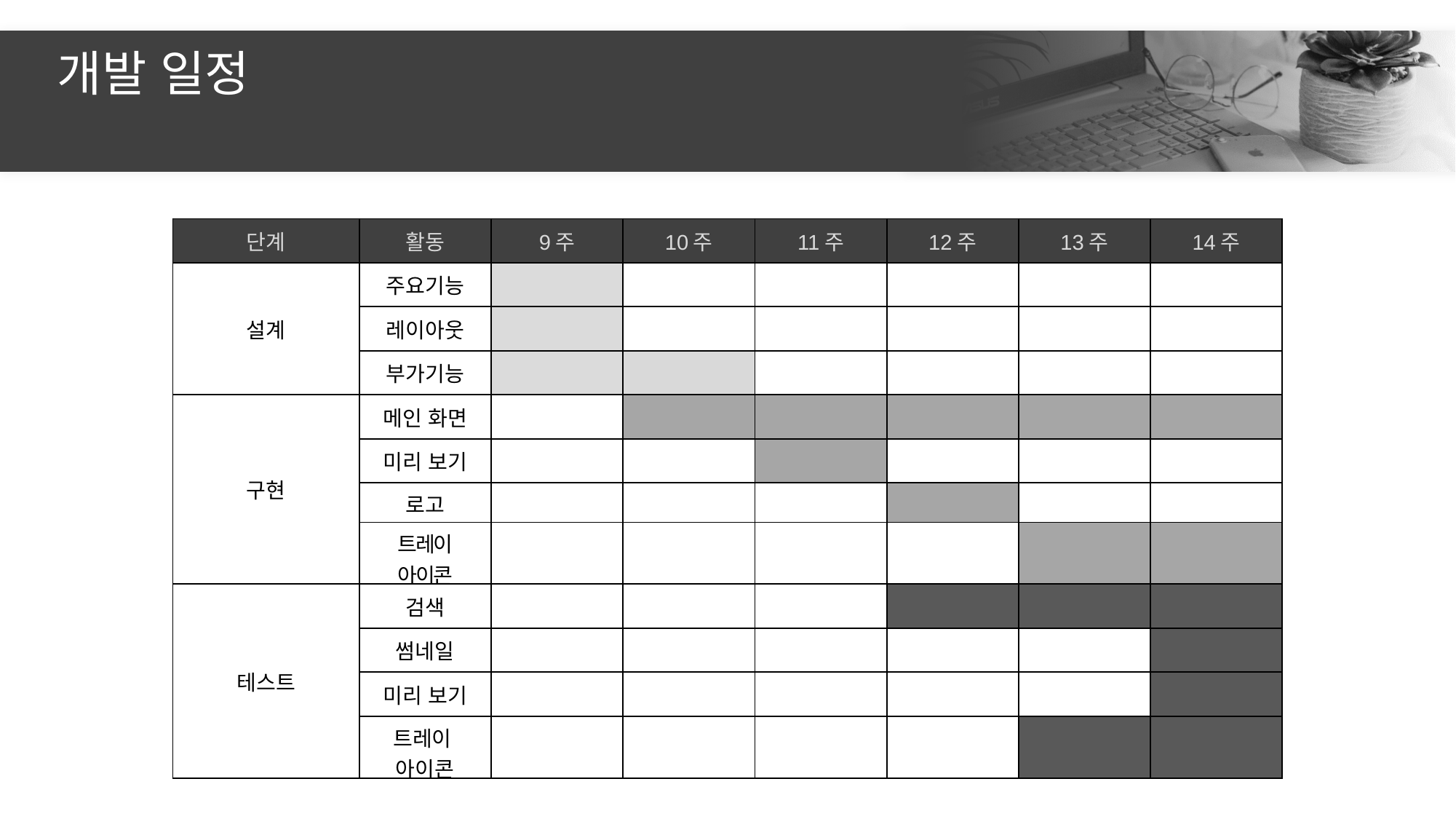

개발 일정
| 단계 | 활동 | 9주 | 10주 | 11주 | 12주 | 13주 | 14주 |
| --- | --- | --- | --- | --- | --- | --- | --- |
| 설계 | 주요기능 |  |  |  |  |  |  |
|  | 레이아웃 |  |  |  |  |  |  |
|  | 부가기능 |  |  |  |  |  |  |
| 구현 | 메인 화면 |  |  |  |  |  |  |
|  | 미리 보기 |  |  |  |  |  |  |
|  | 로고 |  |  |  |  |  |  |
|  | 트레이 아이콘 |  |  |  |  |  |  |
| 테스트 | 검색 |  |  |  |  |  |  |
|  | 썸네일 |  |  |  |  |  |  |
|  | 미리 보기 |  |  |  |  |  |  |
|  | 트레이 아이콘 |  |  |  |  |  |  |